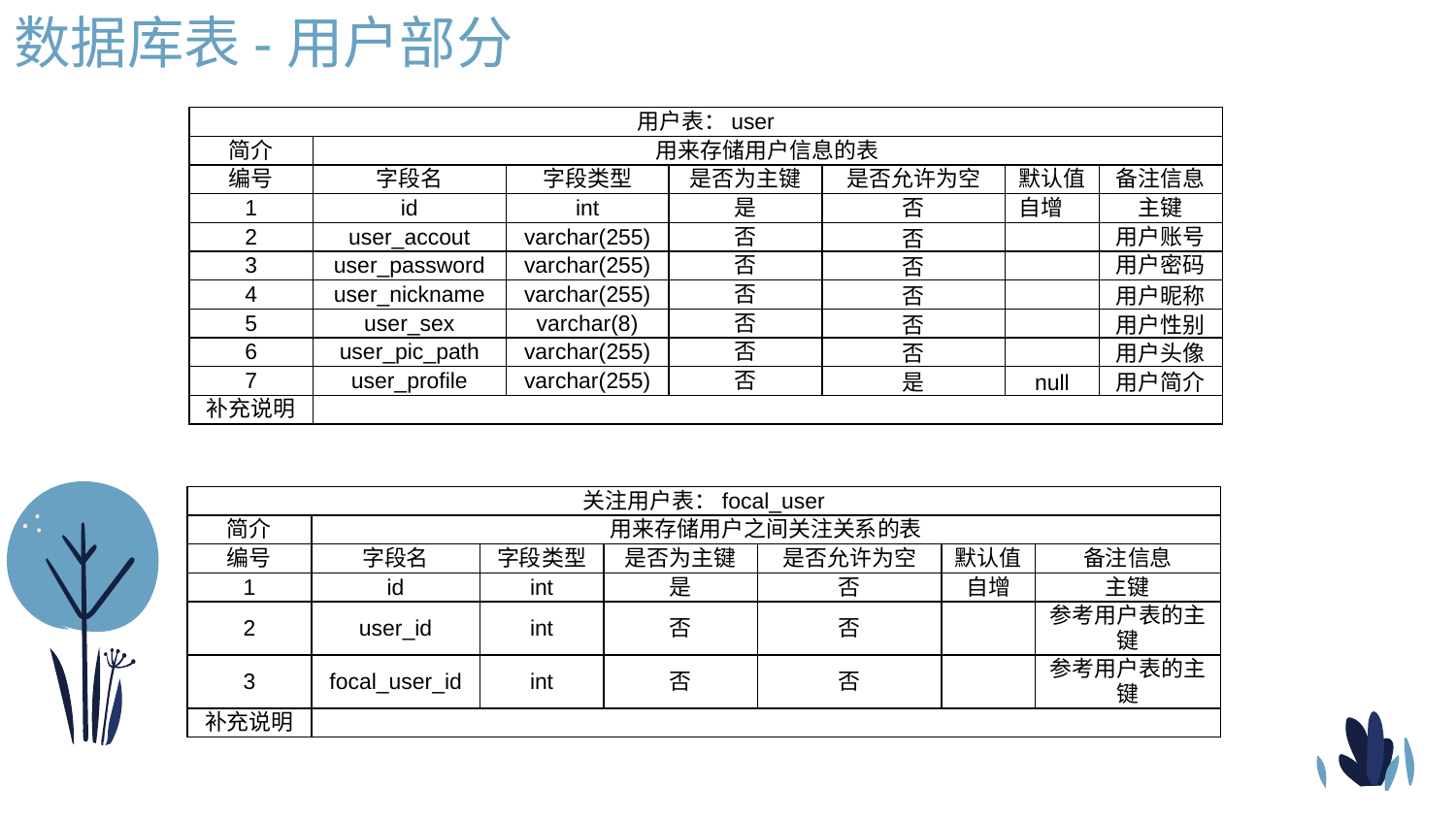

数据库表-用户部分
| 用户表：user |  |  |  |  |  |  |
| --- | --- | --- | --- | --- | --- | --- |
| 简介 | 用来存储用户信息的表 |  |  |  |  |  |
| 编号 | 字段名 | 字段类型 | 是否为主键 | 是否允许为空 | 默认值 | 备注信息 |
| 1 | id | int | 是 | 否 | 自增 | 主键 |
| 2 | user\_accout | varchar(255) | 否 | 否 |  | 用户账号 |
| 3 | user\_password | varchar(255) | 否 | 否 |  | 用户密码 |
| 4 | user\_nickname | varchar(255) | 否 | 否 |  | 用户昵称 |
| 5 | user\_sex | varchar(8) | 否 | 否 |  | 用户性别 |
| 6 | user\_pic\_path | varchar(255) | 否 | 否 |  | 用户头像 |
| 7 | user\_profile | varchar(255) | 否 | 是 | null | 用户简介 |
| 补充说明 |  |  |  |  |  |  |

| 关注用户表：focal\_user |  |  |  |  |  |  |
| --- | --- | --- | --- | --- | --- | --- |
| 简介 | 用来存储用户之间关注关系的表 |  |  |  |  |  |
| 编号 | 字段名 | 字段类型 | 是否为主键 | 是否允许为空 | 默认值 | 备注信息 |
| 1 | id | int | 是 | 否 | 自增 | 主键 |
| 2 | user\_id | int | 否 | 否 |  | 参考用户表的主键 |
| 3 | focal\_user\_id | int | 否 | 否 |  | 参考用户表的主键 |
| 补充说明 |  |  |  |  |  |  |